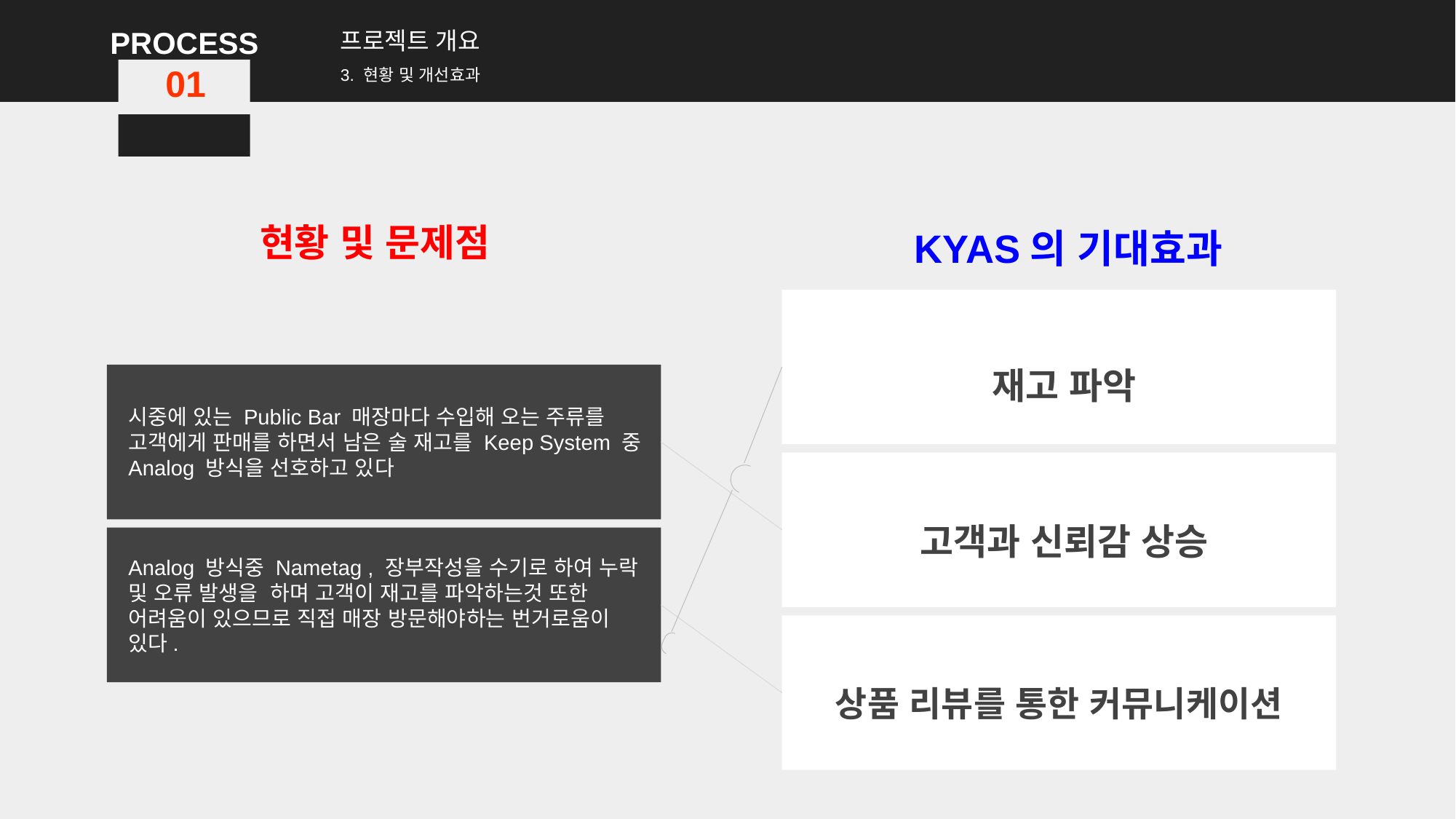

PROCESS
프로젝트 개요
3. 현황 및 개선효과
01

현황 및 문제점
KYAS의 기대효과

재고 파악

시중에 있는 Public Bar 매장마다 수입해 오는 주류를 고객에게 판매를 하면서 남은 술 재고를 Keep System 중 Analog 방식을 선호하고 있다
고객과 신뢰감 상승

Analog 방식중 Nametag , 장부작성을 수기로 하여 누락 및 오류 발생을  하며 고객이 재고를 파악하는것 또한 어려움이 있으므로 직접 매장 방문해야하는 번거로움이 있다.
상품 리뷰를 통한 커뮤니케이션